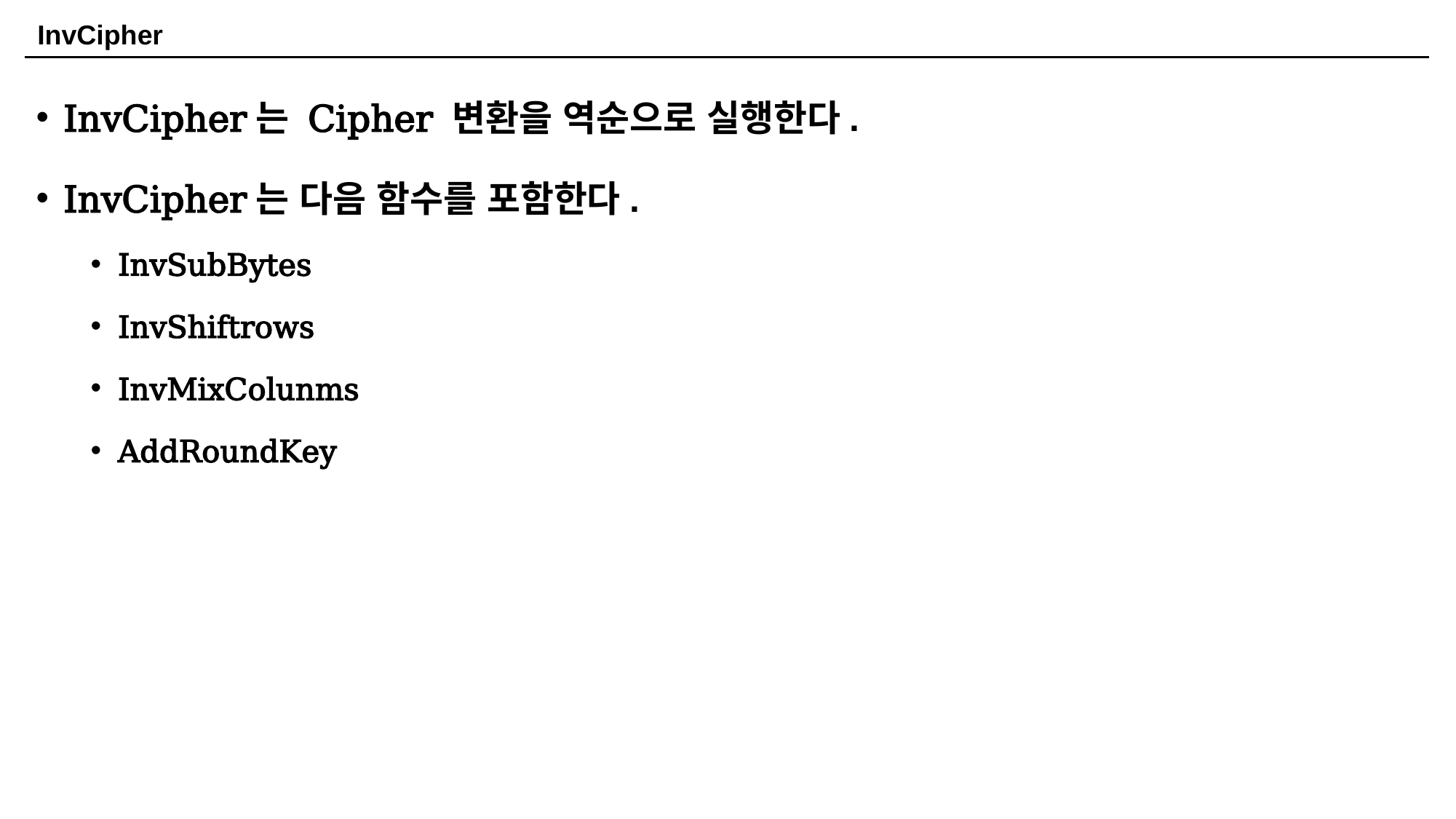

# InvCipher
InvCipher는 Cipher 변환을 역순으로 실행한다.
InvCipher는 다음 함수를 포함한다.
InvSubBytes
InvShiftrows
InvMixColunms
AddRoundKey